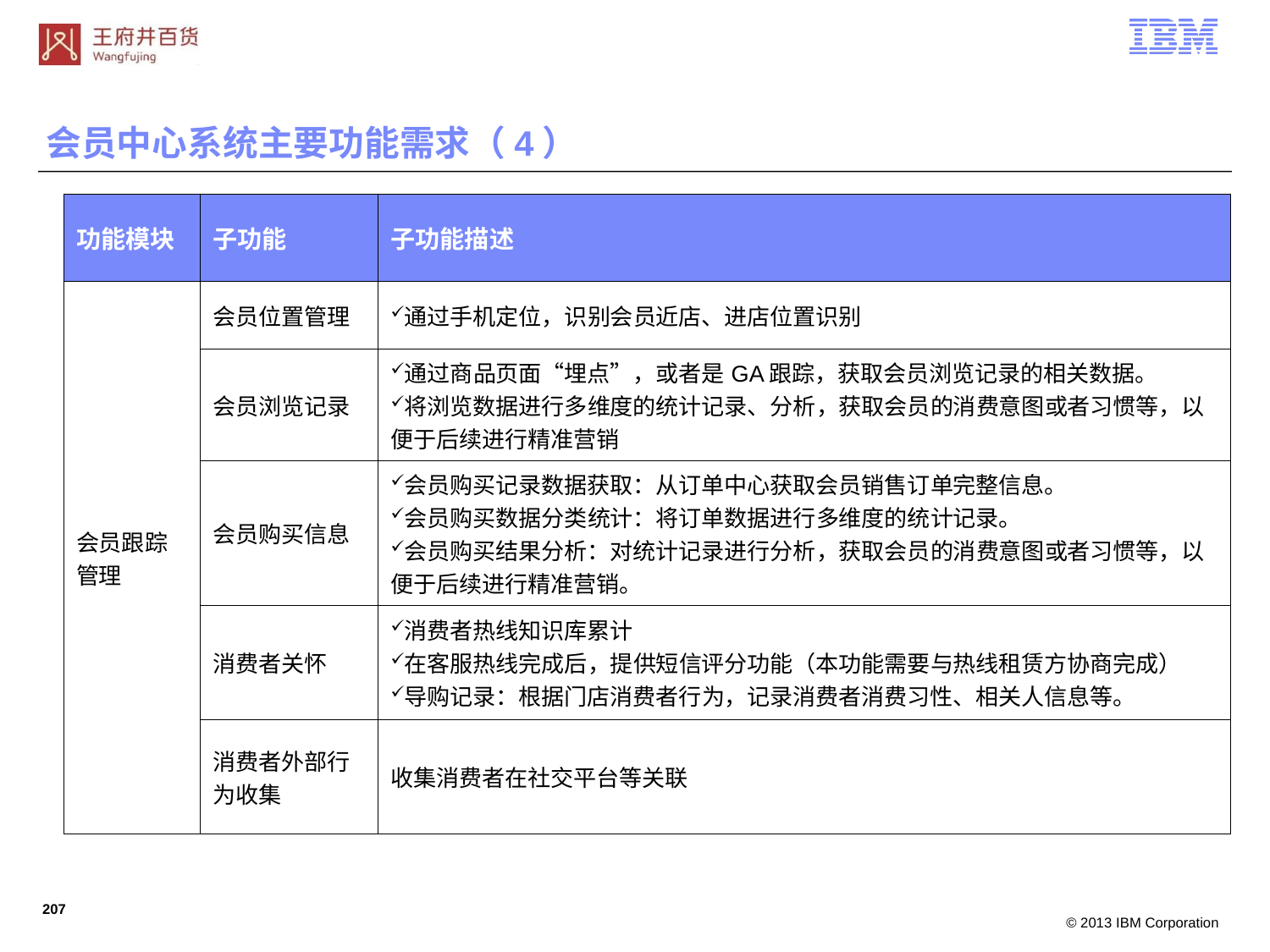

会员中心系统主要功能需求（4）
| 功能模块 | 子功能 | 子功能描述 |
| --- | --- | --- |
| 会员跟踪管理 | 会员位置管理 | 通过手机定位，识别会员近店、进店位置识别 |
|  | 会员浏览记录 | 通过商品页面“埋点”，或者是GA跟踪，获取会员浏览记录的相关数据。 将浏览数据进行多维度的统计记录、分析，获取会员的消费意图或者习惯等，以便于后续进行精准营销 |
|  | 会员购买信息 | 会员购买记录数据获取：从订单中心获取会员销售订单完整信息。 会员购买数据分类统计：将订单数据进行多维度的统计记录。 会员购买结果分析：对统计记录进行分析，获取会员的消费意图或者习惯等，以便于后续进行精准营销。 |
|  | 消费者关怀 | 消费者热线知识库累计 在客服热线完成后，提供短信评分功能（本功能需要与热线租赁方协商完成） 导购记录：根据门店消费者行为，记录消费者消费习性、相关人信息等。 |
|  | 消费者外部行为收集 | 收集消费者在社交平台等关联 |
207